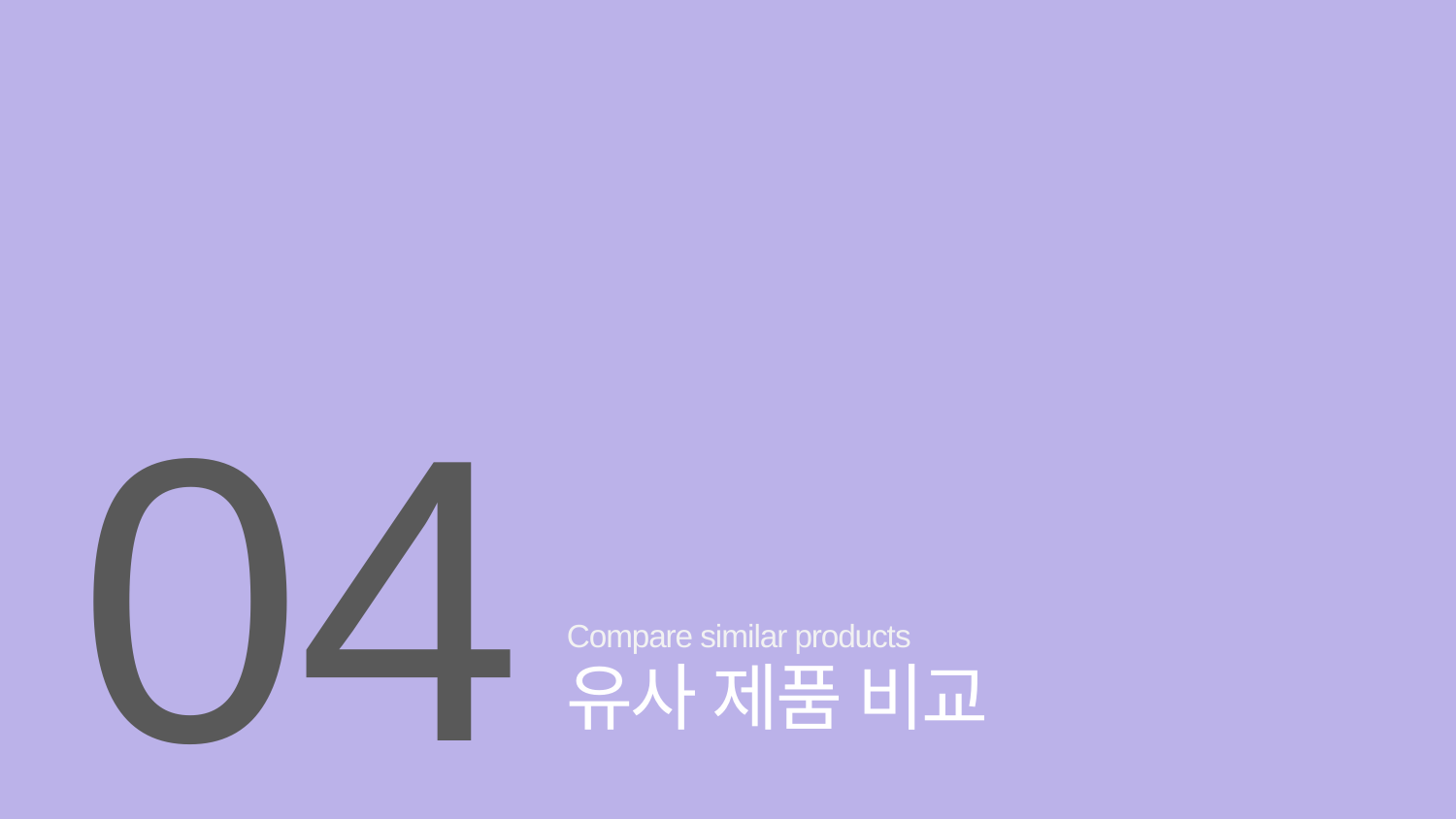

04
Compare similar products
유사 제품 비교